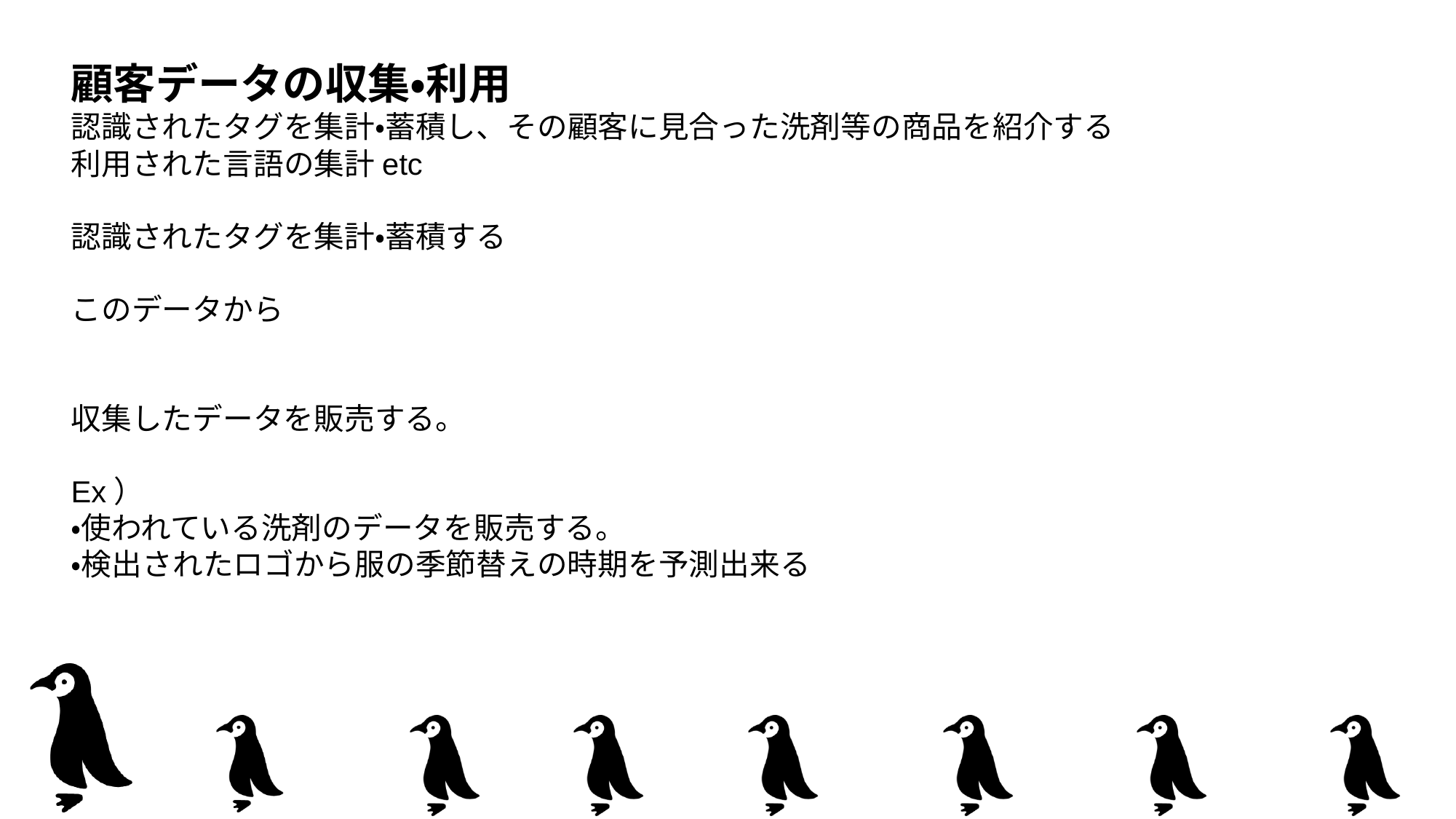

顧客データの収集・利用
認識されたタグを集計・蓄積し、その顧客に見合った洗剤等の商品を紹介する
利用された言語の集計etc

認識されたタグを集計・蓄積する

このデータから

収集したデータを販売する。

Ex）
・使われている洗剤のデータを販売する。
・検出されたロゴから服の季節替えの時期を予測出来る